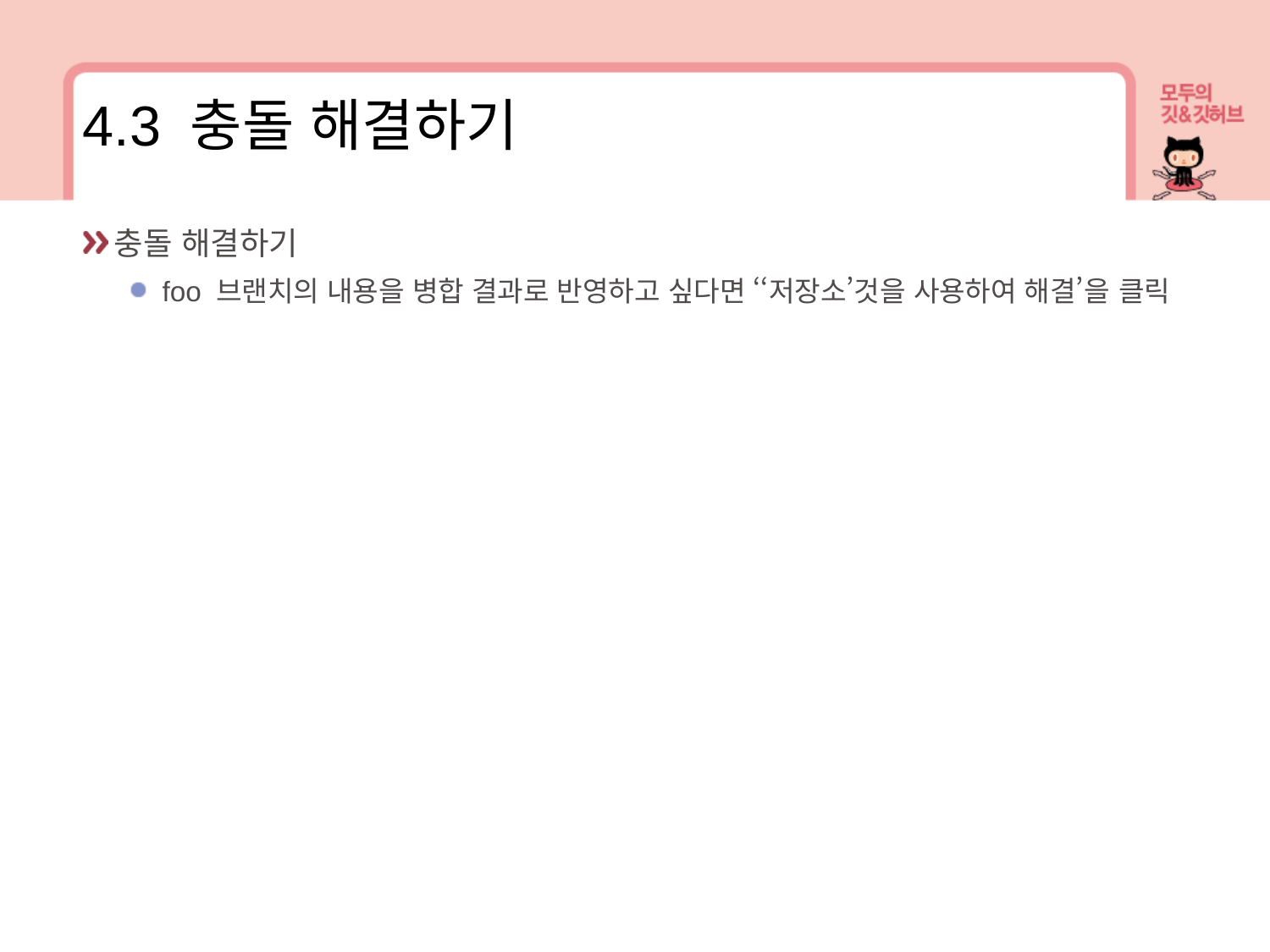

4.3 충돌 해결하기
충돌 해결하기
foo 브랜치의 내용을 병합 결과로 반영하고 싶다면 ‘‘저장소’것을 사용하여 해결’을 클릭